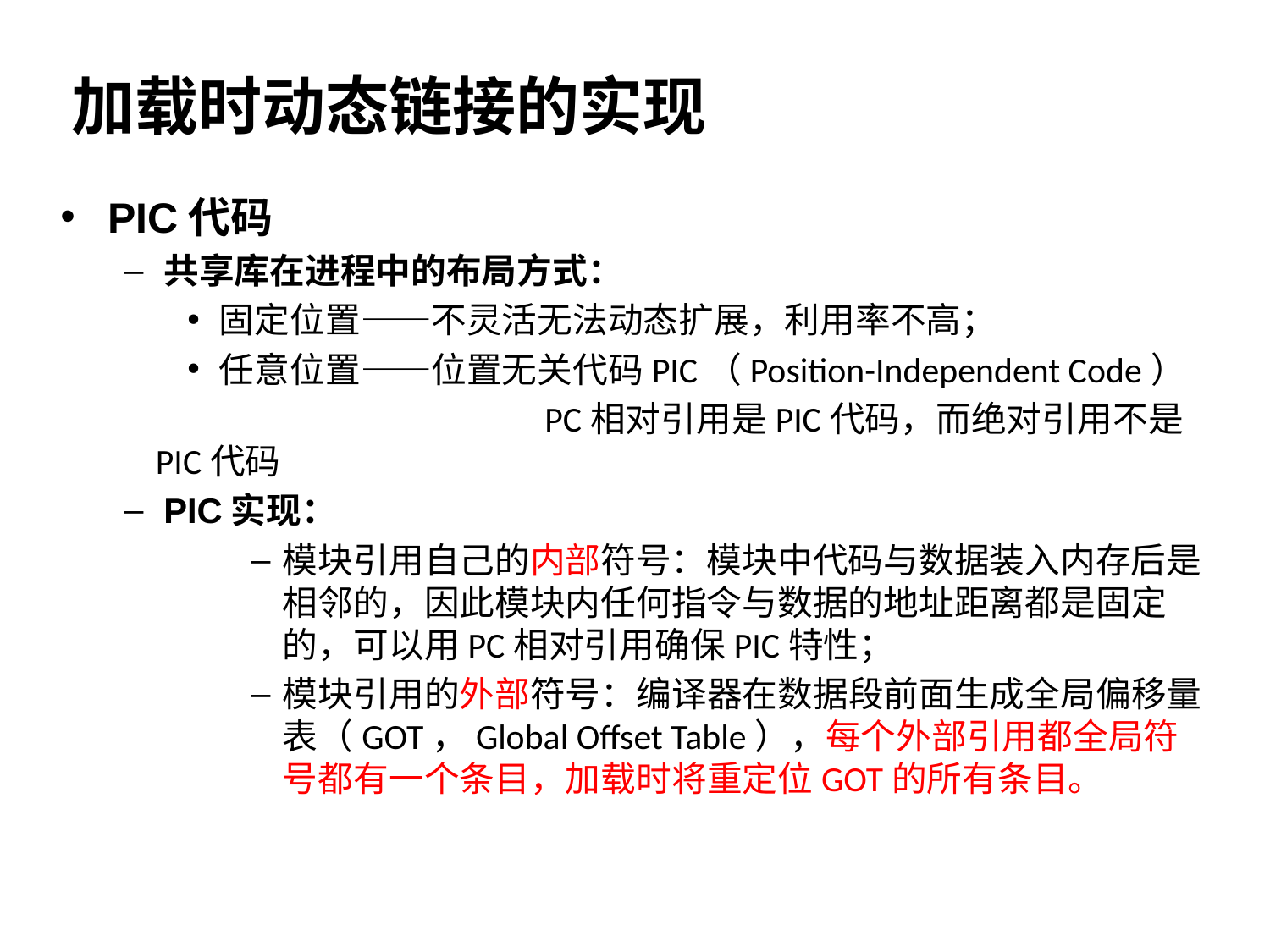

加载时动态链接的实现
PIC代码
共享库在进程中的布局方式：
固定位置——不灵活无法动态扩展，利用率不高；
任意位置——位置无关代码PIC（Position-Independent Code）
			 PC相对引用是PIC代码，而绝对引用不是PIC代码
PIC实现：
模块引用自己的内部符号：模块中代码与数据装入内存后是相邻的，因此模块内任何指令与数据的地址距离都是固定的，可以用PC相对引用确保PIC特性；
模块引用的外部符号：编译器在数据段前面生成全局偏移量表（GOT，Global Offset Table），每个外部引用都全局符号都有一个条目，加载时将重定位GOT的所有条目。